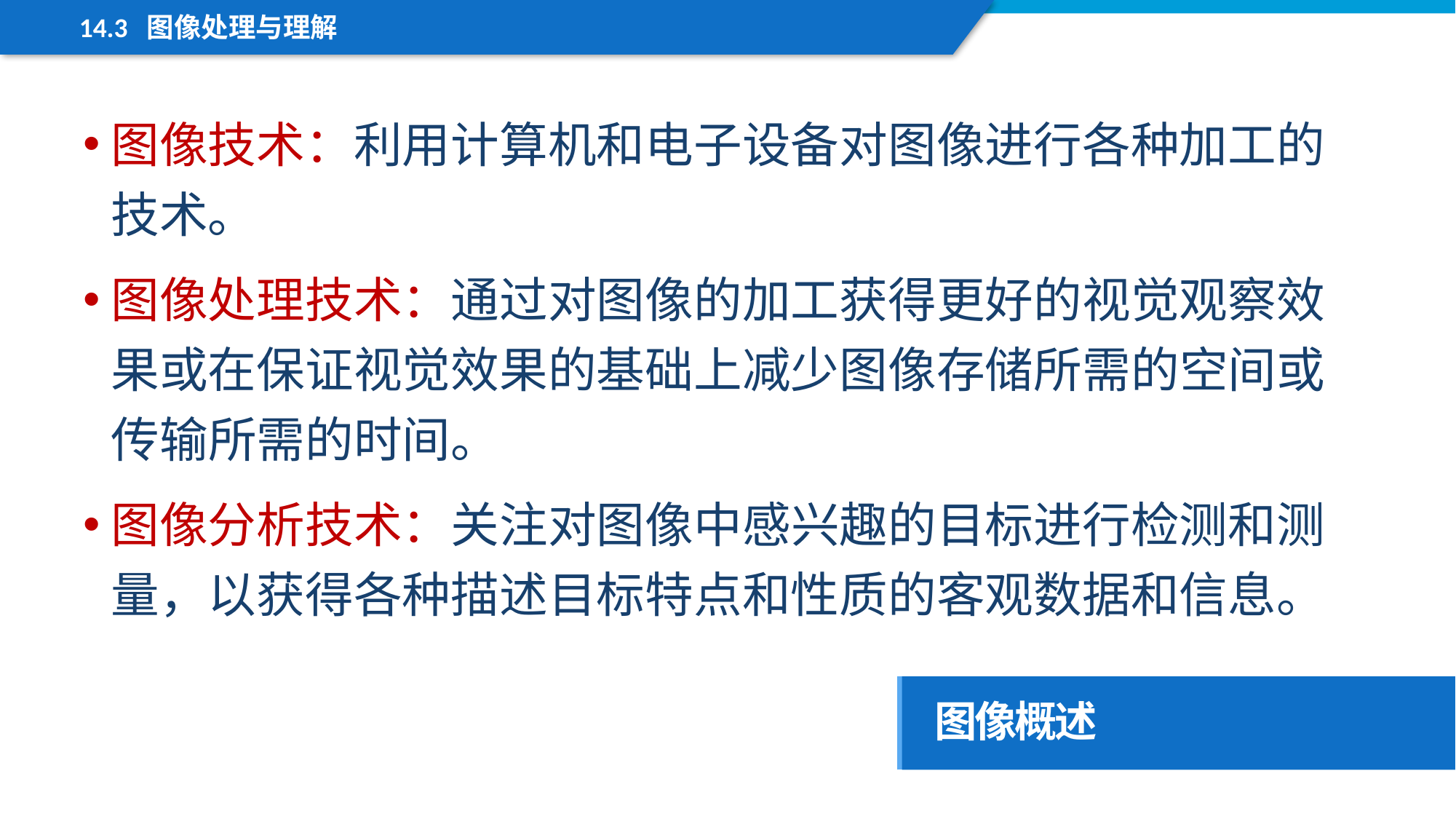

14.3  图像处理与理解
图像技术：利用计算机和电子设备对图像进行各种加工的技术。
图像处理技术：通过对图像的加工获得更好的视觉观察效果或在保证视觉效果的基础上减少图像存储所需的空间或传输所需的时间。
图像分析技术：关注对图像中感兴趣的目标进行检测和测量，以获得各种描述目标特点和性质的客观数据和信息。
图像概述